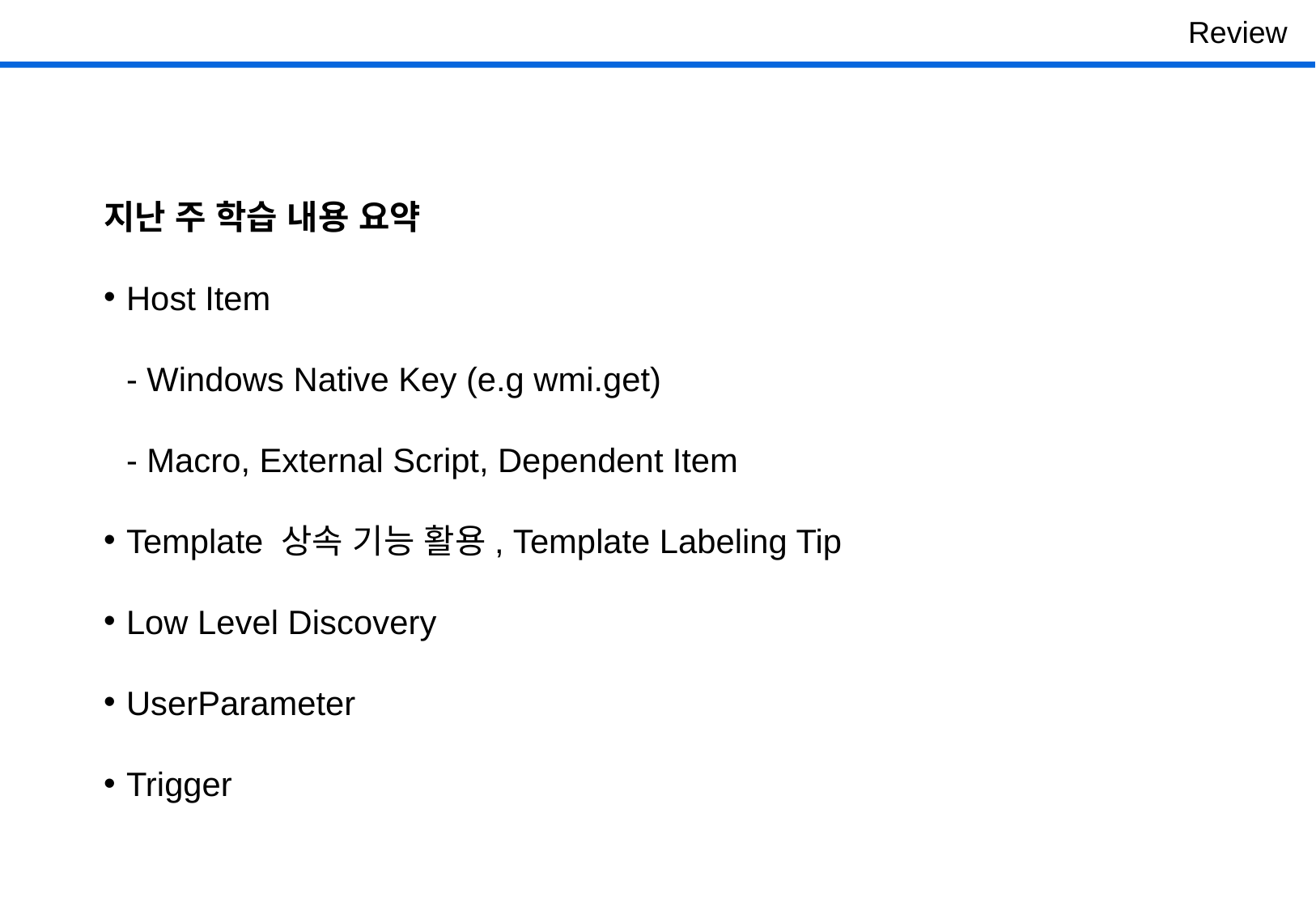

Review
지난 주 학습 내용 요약
Host Item
- Windows Native Key (e.g wmi.get)
- Macro, External Script, Dependent Item
Template 상속 기능 활용, Template Labeling Tip
Low Level Discovery
UserParameter
Trigger